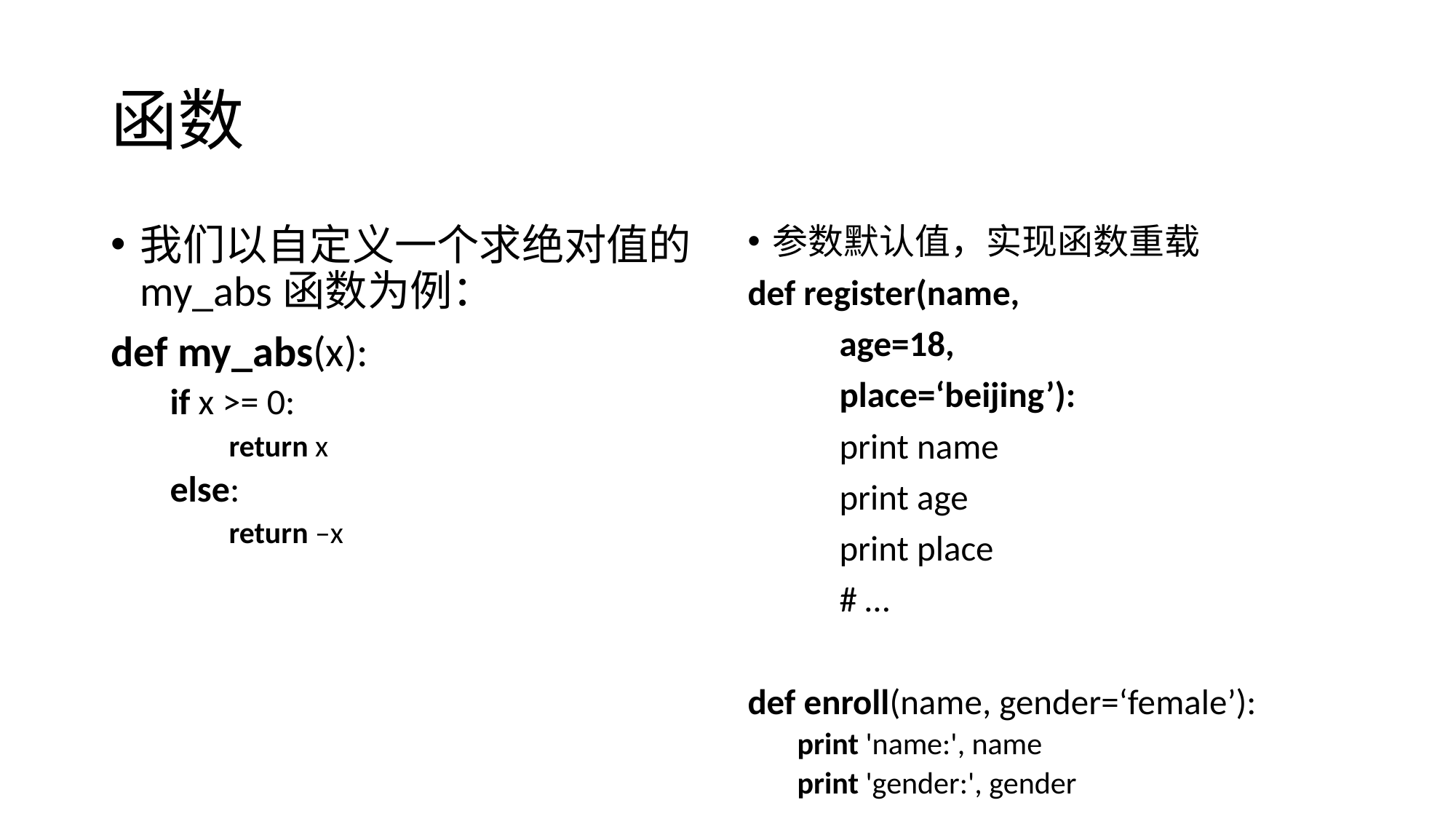

# 函数
参数默认值，实现函数重载
def register(name,
		age=18,
		place=‘beijing’):
	print name
	print age
	print place
	# …

def enroll(name, gender=‘female’):
print 'name:', name
print 'gender:', gender

我们以自定义一个求绝对值的my_abs函数为例：
def my_abs(x):
if x >= 0:
return x
else:
return –x